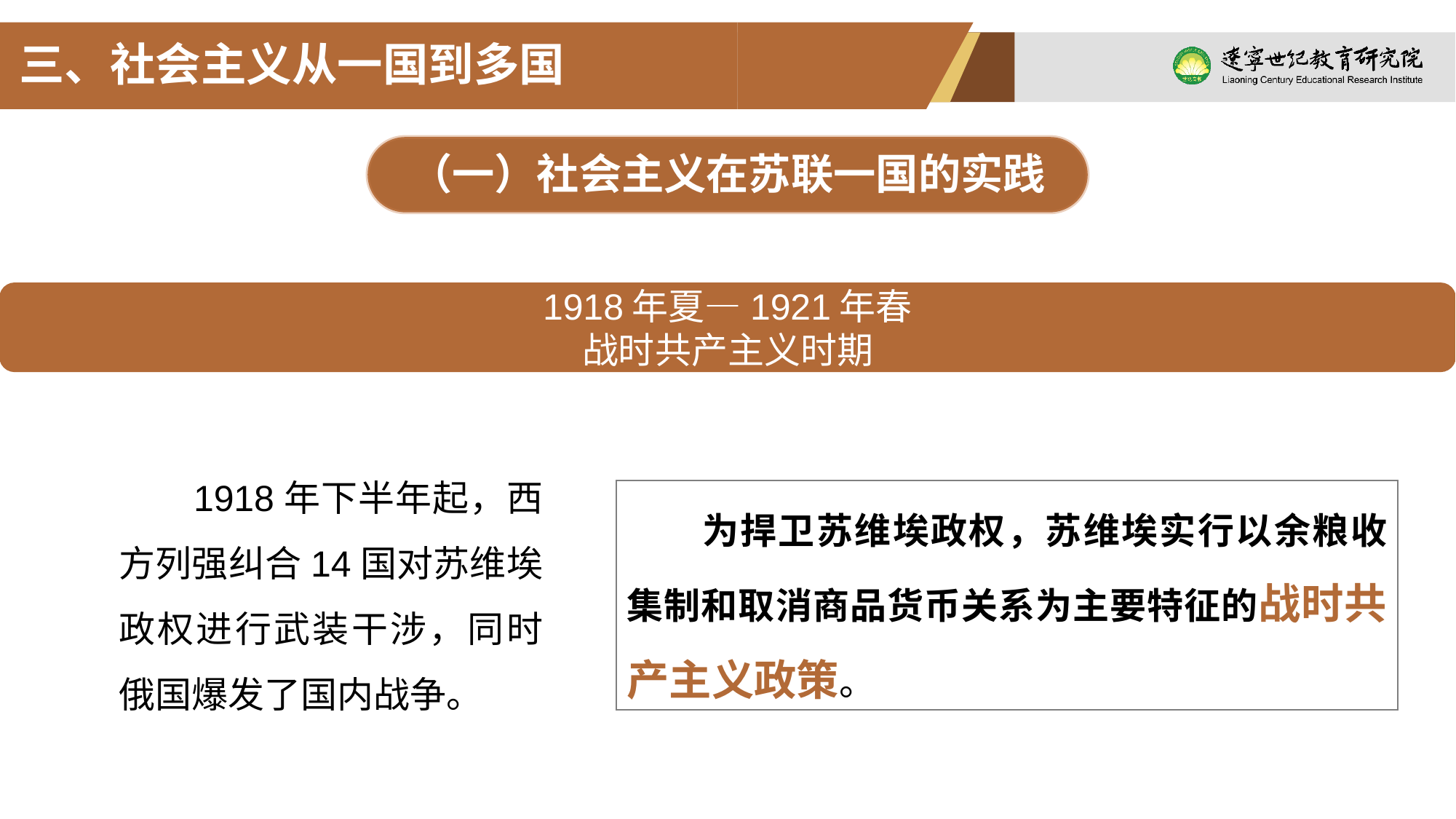

三、社会主义从一国到多国
（一）社会主义在苏联一国的实践
1918年夏—1921年春
战时共产主义时期
 1918年下半年起，西方列强纠合14国对苏维埃政权进行武装干涉，同时俄国爆发了国内战争。
为捍卫苏维埃政权，苏维埃实行以余粮收集制和取消商品货币关系为主要特征的战时共产主义政策。